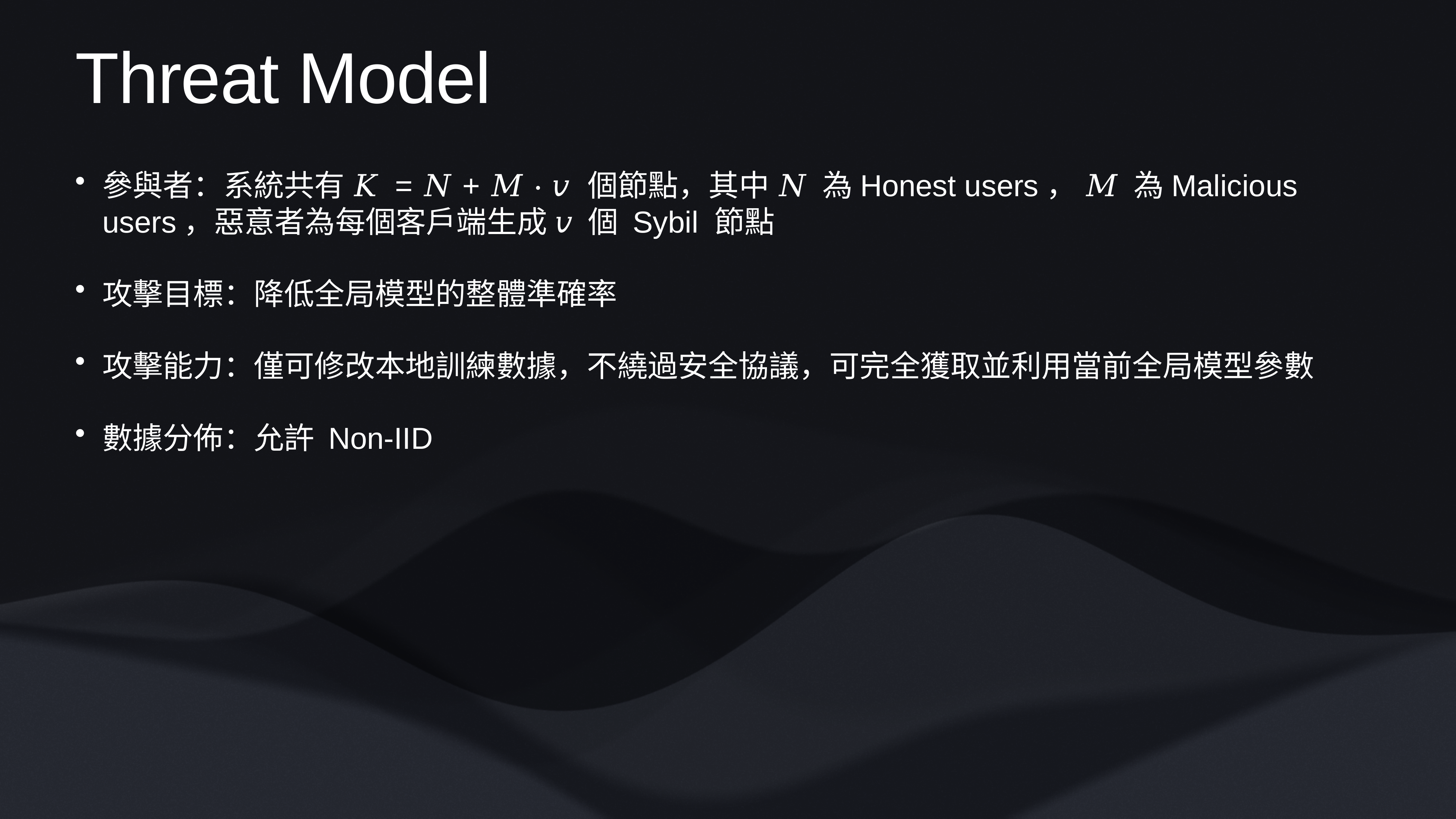

# Threat Model
參與者：系統共有 𝐾 = 𝑁 + 𝑀 ⋅ 𝑣 個節點，其中 𝑁  為Honest users， 𝑀  為Malicious users，惡意者為每個客戶端生成 𝑣  個 Sybil 節點
攻擊目標：降低全局模型的整體準確率
攻擊能力：僅可修改本地訓練數據，不繞過安全協議，可完全獲取並利用當前全局模型參數
數據分佈：允許 Non-IID